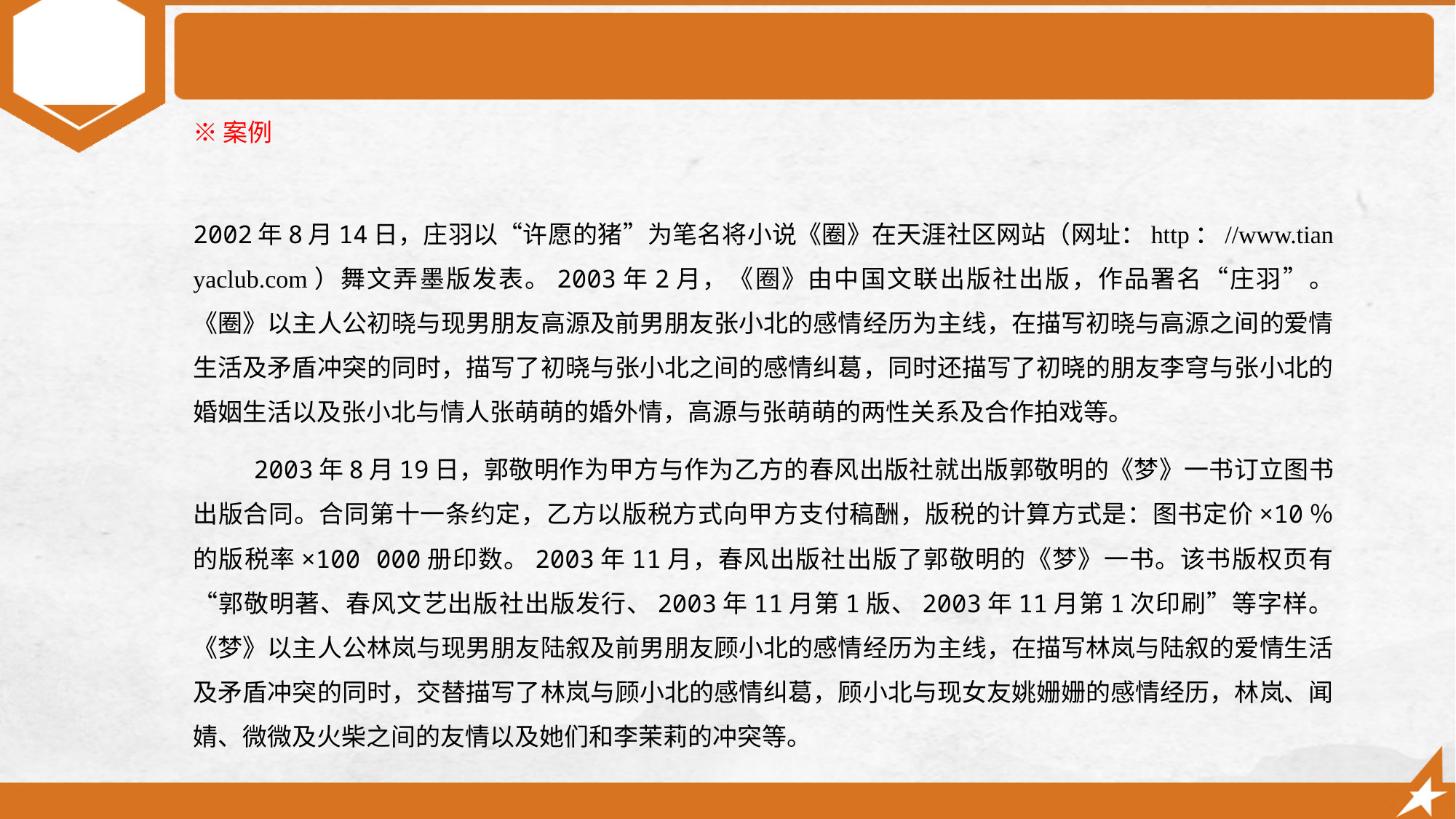

※案例
    2002年8月14日，庄羽以“许愿的猪”为笔名将小说《圈》在天涯社区网站（网址：http：//www.tianyaclub.com）舞文弄墨版发表。2003年2月，《圈》由中国文联出版社出版，作品署名“庄羽”。《圈》以主人公初晓与现男朋友高源及前男朋友张小北的感情经历为主线，在描写初晓与高源之间的爱情生活及矛盾冲突的同时，描写了初晓与张小北之间的感情纠葛，同时还描写了初晓的朋友李穹与张小北的婚姻生活以及张小北与情人张萌萌的婚外情，高源与张萌萌的两性关系及合作拍戏等。
    2003年8月19日，郭敬明作为甲方与作为乙方的春风出版社就出版郭敬明的《梦》一书订立图书出版合同。合同第十一条约定，乙方以版税方式向甲方支付稿酬，版税的计算方式是：图书定价×10％的版税率×100 000册印数。2003年11月，春风出版社出版了郭敬明的《梦》一书。该书版权页有“郭敬明著、春风文艺出版社出版发行、2003年11月第1版、2003年11月第1次印刷”等字样。《梦》以主人公林岚与现男朋友陆叙及前男朋友顾小北的感情经历为主线，在描写林岚与陆叙的爱情生活及矛盾冲突的同时，交替描写了林岚与顾小北的感情纠葛，顾小北与现女友姚姗姗的感情经历，林岚、闻婧、微微及火柴之间的友情以及她们和李茉莉的冲突等。